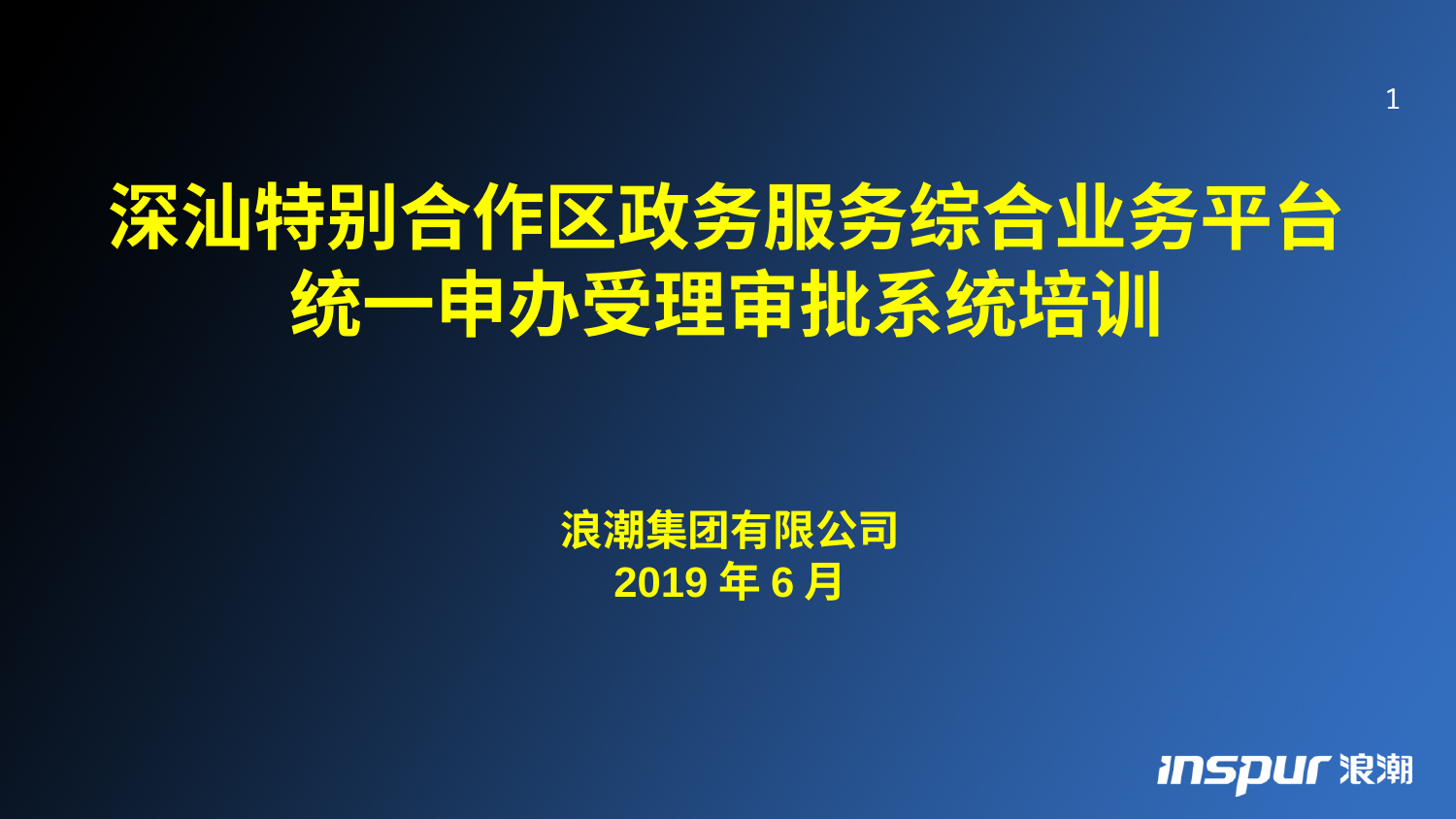

# 深汕特别合作区政务服务综合业务平台 统一申办受理审批系统培训
浪潮集团有限公司
2019年6月